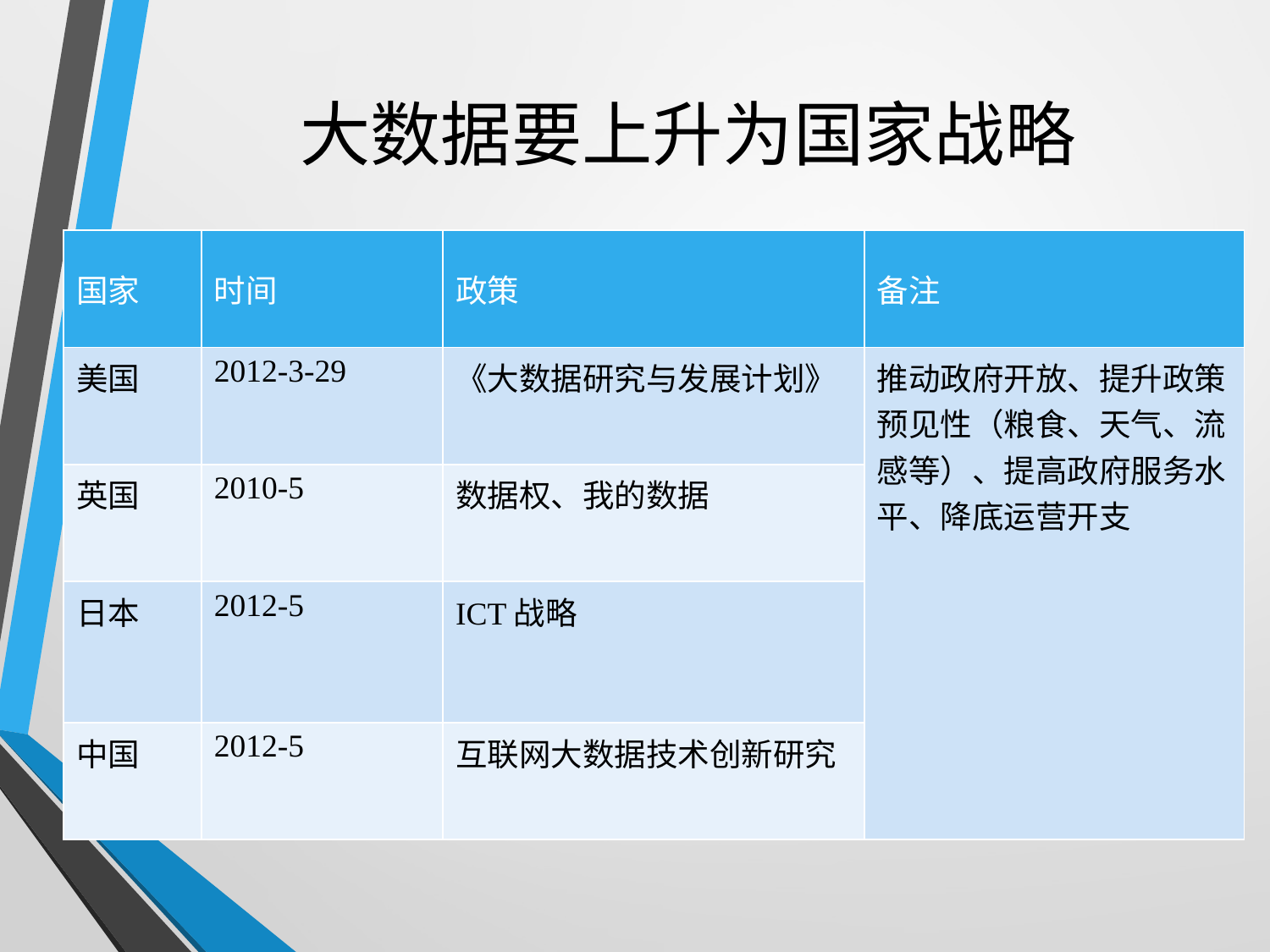

# 大数据要上升为国家战略
| 国家 | 时间 | 政策 | 备注 |
| --- | --- | --- | --- |
| 美国 | 2012-3-29 | 《大数据研究与发展计划》 | 推动政府开放、提升政策预见性（粮食、天气、流感等）、提高政府服务水平、降底运营开支 |
| 英国 | 2010-5 | 数据权、我的数据 |  |
| 日本 | 2012-5 | ICT战略 |  |
| 中国 | 2012-5 | 互联网大数据技术创新研究 |  |